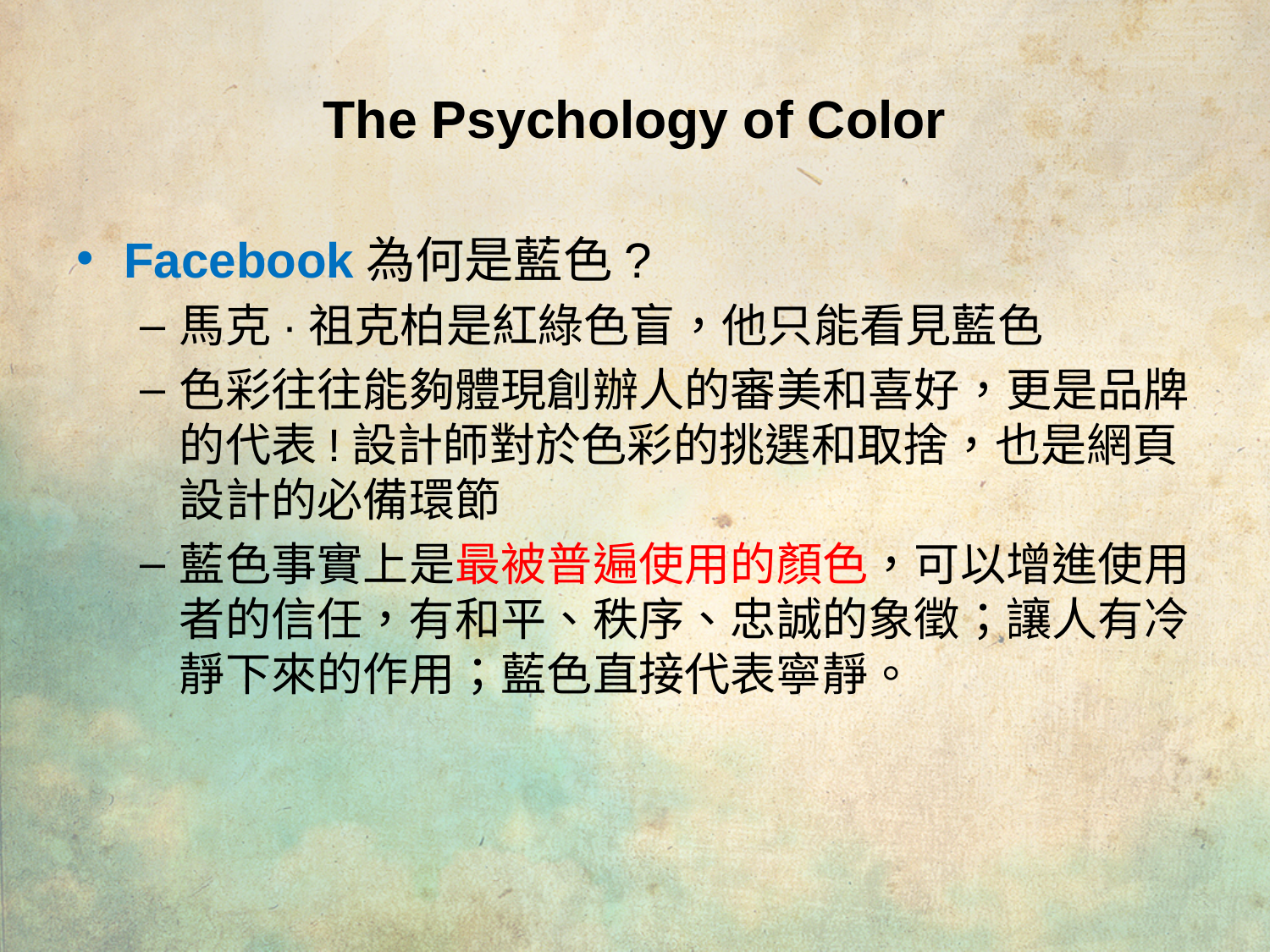

# The Psychology of Color
Facebook為何是藍色?
馬克·祖克柏是紅綠色盲，他只能看見藍色
色彩往往能夠體現創辦人的審美和喜好，更是品牌的代表!設計師對於色彩的挑選和取捨，也是網頁設計的必備環節
藍色事實上是最被普遍使用的顏色，可以增進使用者的信任，有和平、秩序、忠誠的象徵；讓人有冷靜下來的作用；藍色直接代表寧靜。